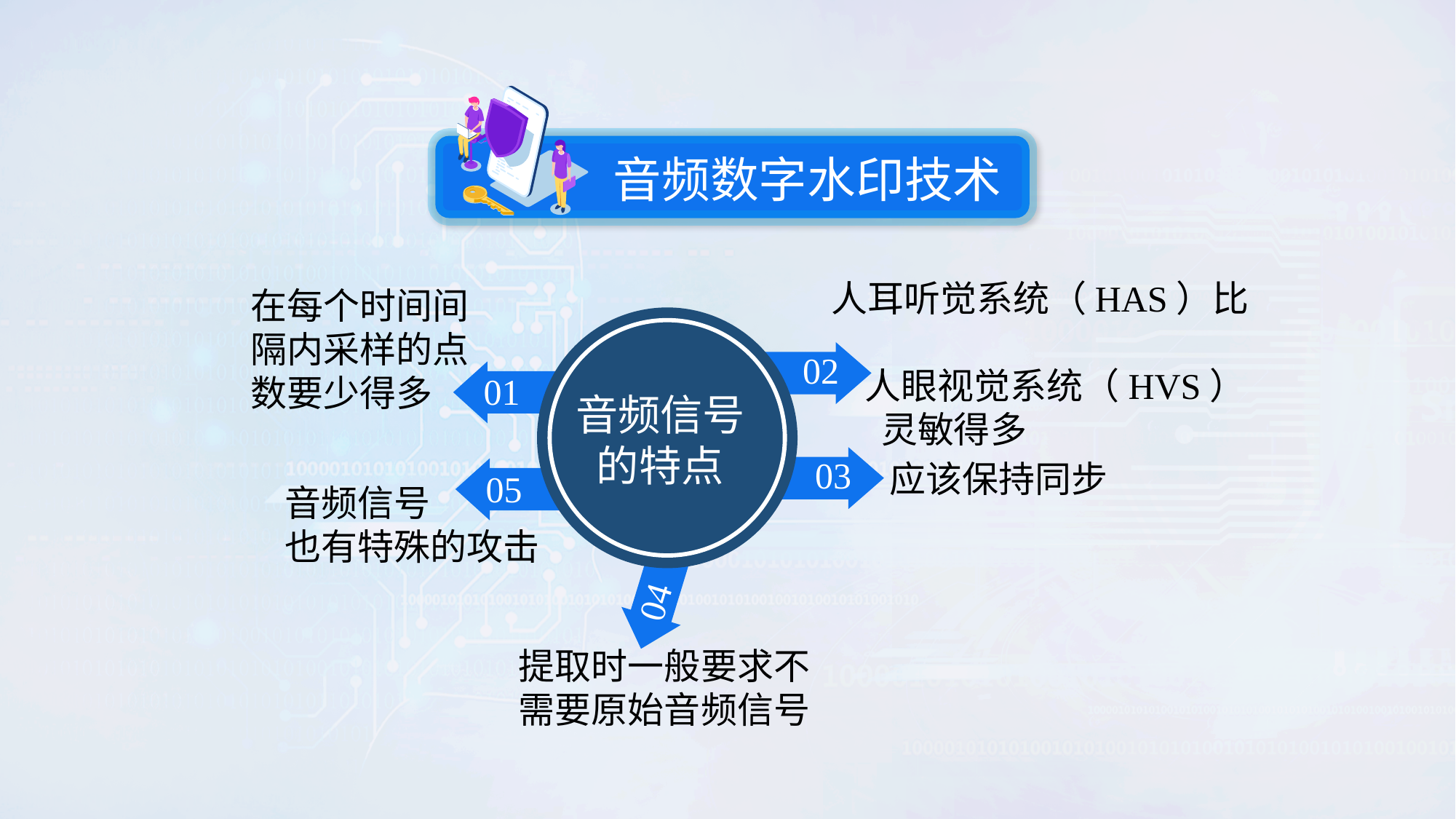

音频数字水印技术
人耳听觉系统（HAS）比
   人眼视觉系统（HVS）
     灵敏得多
在每个时间间隔内采样的点数要少得多

02

01
音频信号的特点

03
应该保持同步

05
音频信号
也有特殊的攻击

04
提取时一般要求不需要原始音频信号